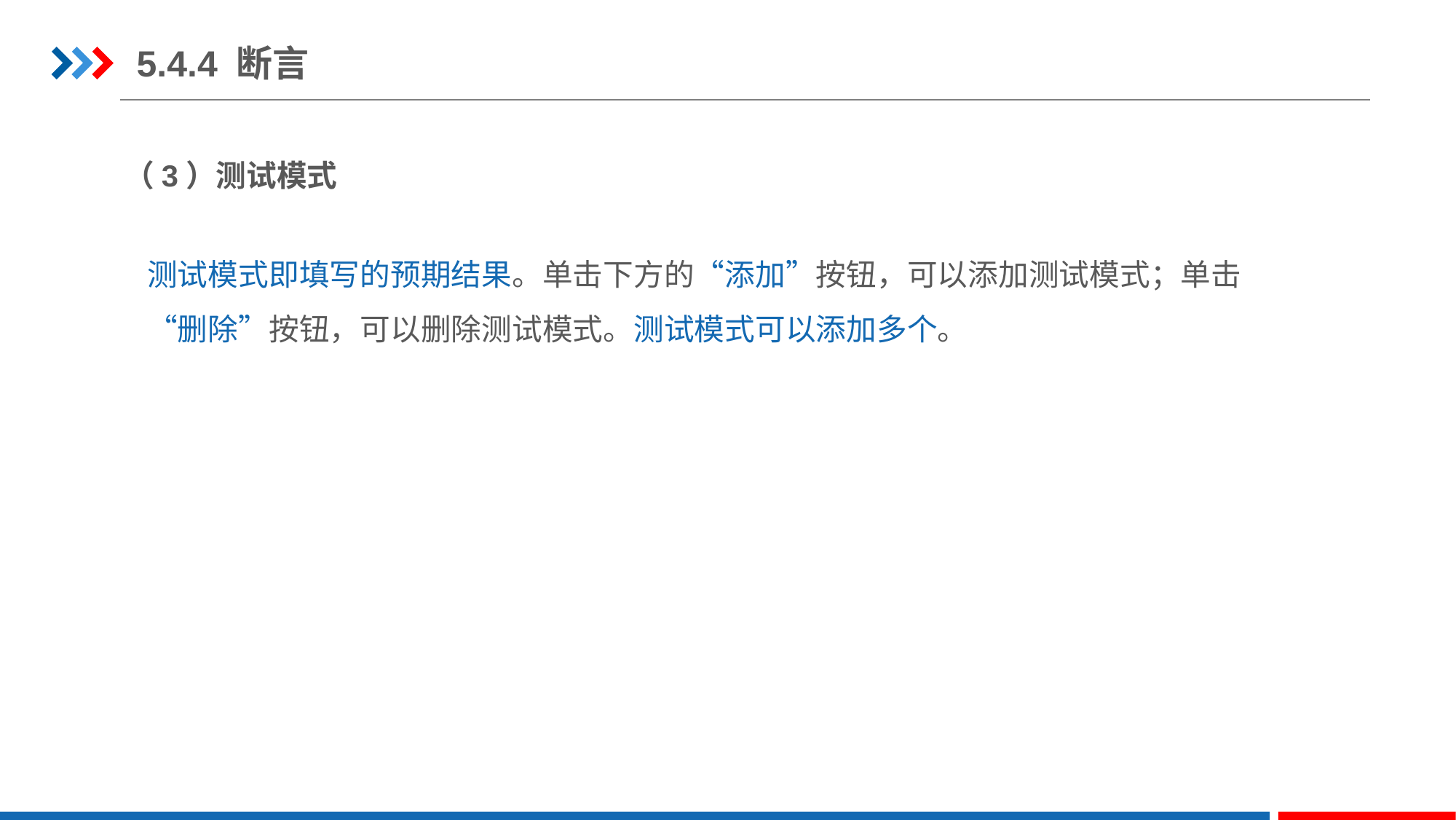

5.4.4 断言
（3）测试模式
测试模式即填写的预期结果。单击下方的“添加”按钮，可以添加测试模式；单击“删除”按钮，可以删除测试模式。测试模式可以添加多个。